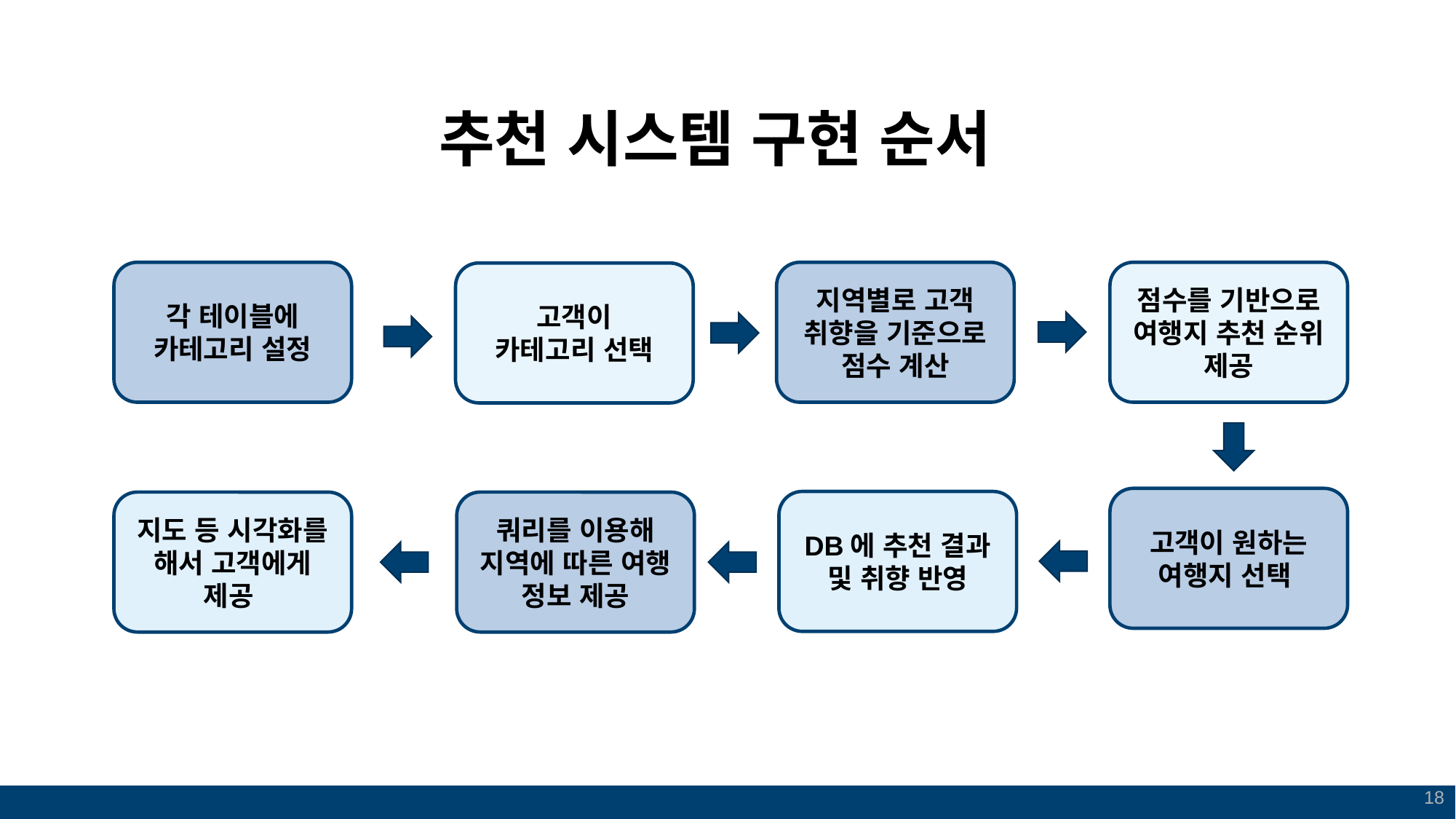

추천 시스템 구현 순서
각 테이블에 카테고리 설정
지역별로 고객 취향을 기준으로 점수 계산
점수를 기반으로 여행지 추천 순위 제공
고객이
카테고리 선택

고객이 원하는 여행지 선택
DB에 추천 결과 및 취향 반영
지도 등 시각화를 해서 고객에게 제공
쿼리를 이용해 지역에 따른 여행 정보 제공

18